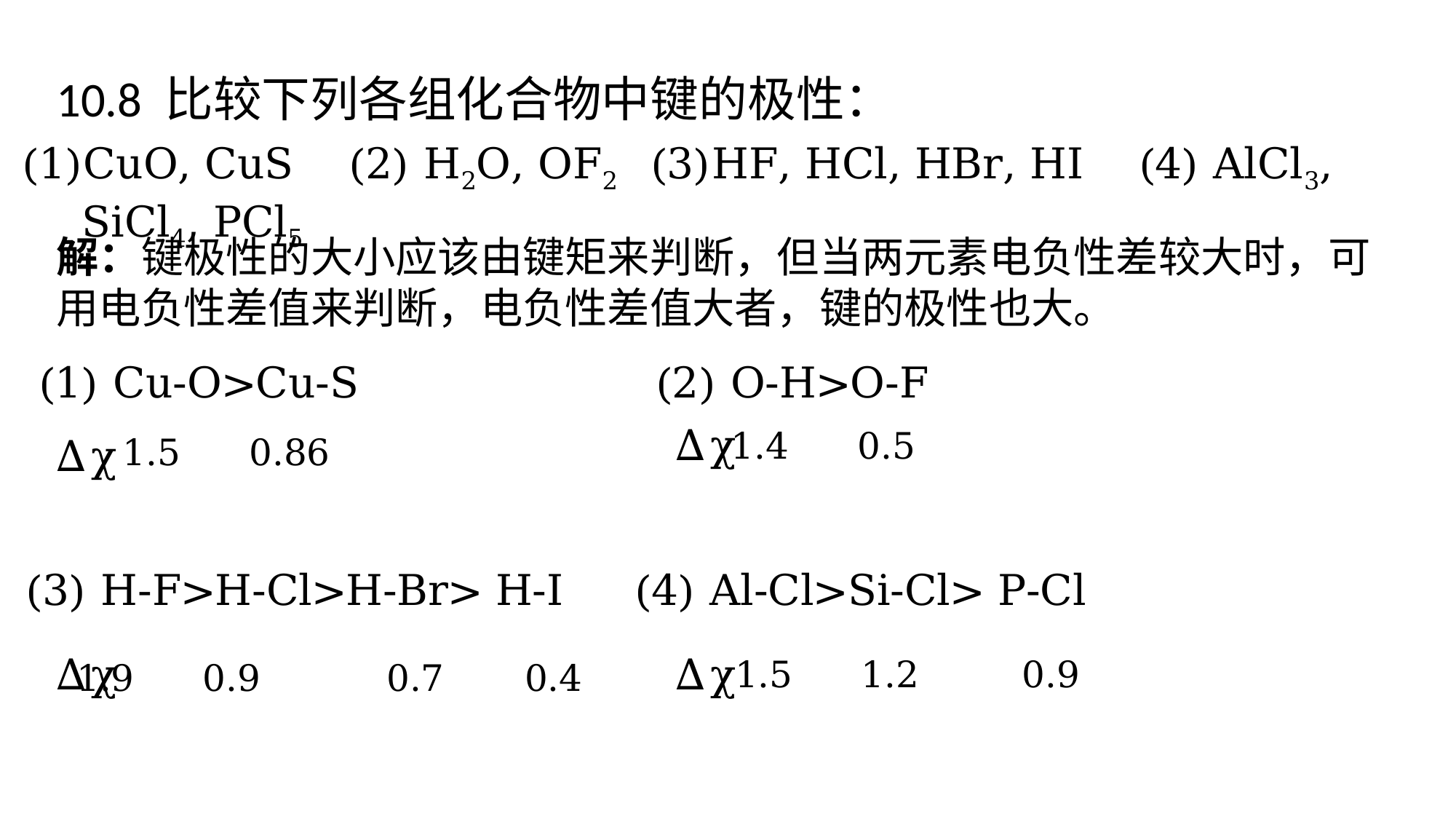

10.8 比较下列各组化合物中键的极性：
CuO, CuS    (2) H2O, OF2    (3)HF, HCl, HBr, HI    (4) AlCl3, SiCl4, PCl5
解：键极性的大小应该由键矩来判断，但当两元素电负性差较大时，可用电负性差值来判断，电负性差值大者，键的极性也大。
(1) Cu-O>Cu-S
(2) O-H>O-F
∆χ
1.4      0.5
∆χ
1.5      0.86
(3) H-F>H-Cl>H-Br> H-I
(4) Al-Cl>Si-Cl> P-Cl
∆χ
∆χ
1.5      1.2         0.9
1.9      0.9           0.7       0.4